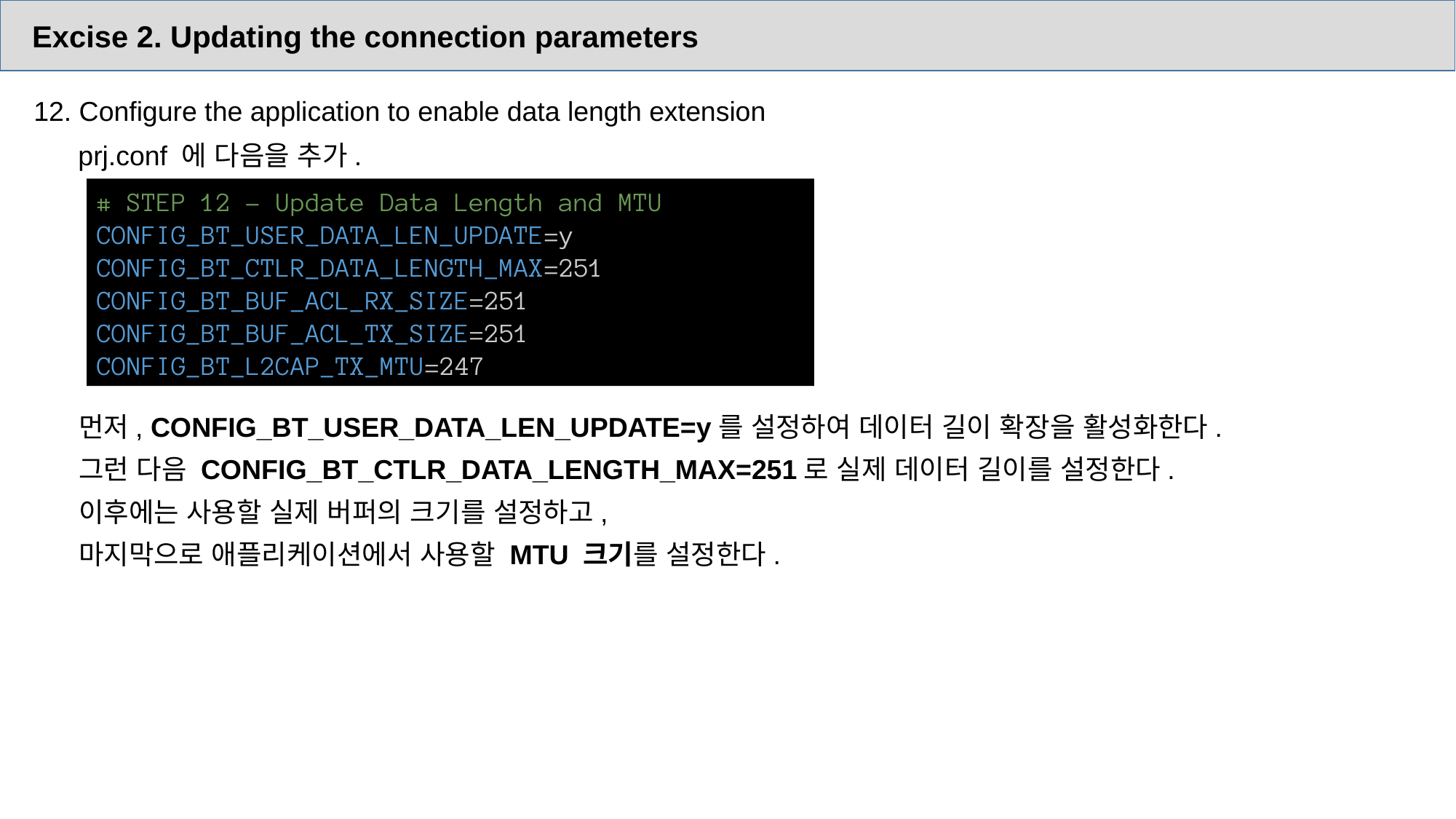

Excise 2. Updating the connection parameters
12. Configure the application to enable data length extension
   prj.conf 에 다음을 추가.
# STEP 12 - Update Data Length and MTU
CONFIG_BT_USER_DATA_LEN_UPDATE=y
CONFIG_BT_CTLR_DATA_LENGTH_MAX=251
CONFIG_BT_BUF_ACL_RX_SIZE=251
CONFIG_BT_BUF_ACL_TX_SIZE=251
CONFIG_BT_L2CAP_TX_MTU=247
먼저, CONFIG_BT_USER_DATA_LEN_UPDATE=y를 설정하여 데이터 길이 확장을 활성화한다.
그런 다음 CONFIG_BT_CTLR_DATA_LENGTH_MAX=251로 실제 데이터 길이를 설정한다.
이후에는 사용할 실제 버퍼의 크기를 설정하고,
마지막으로 애플리케이션에서 사용할 MTU 크기를 설정한다.